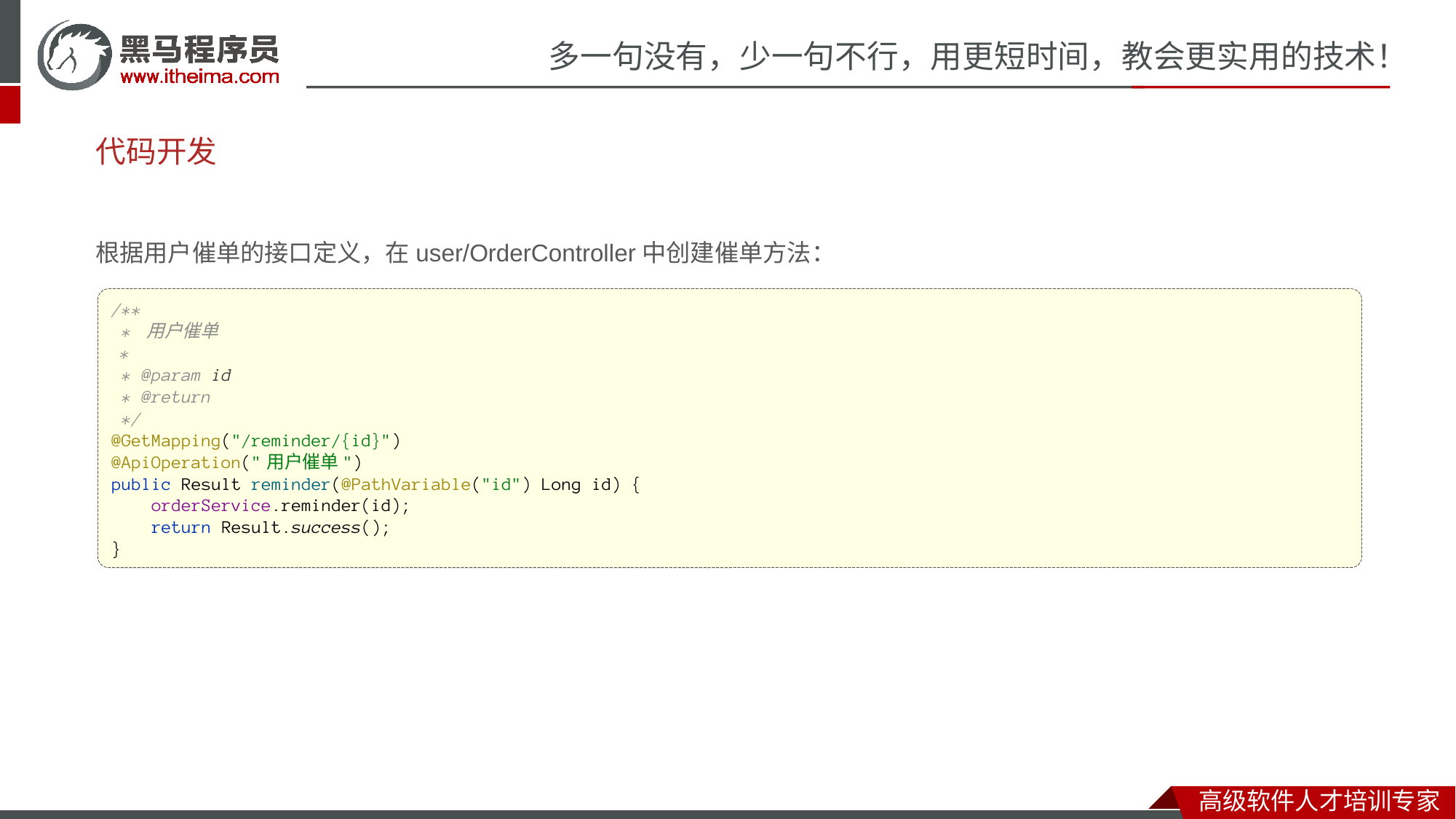

# 代码开发
根据用户催单的接口定义，在user/OrderController中创建催单方法：
/**
 * 用户催单
 *
 * @param id
 * @return
 */
@GetMapping("/reminder/{id}")
@ApiOperation("用户催单")
public Result reminder(@PathVariable("id") Long id) {
    orderService.reminder(id);
    return Result.success();
}